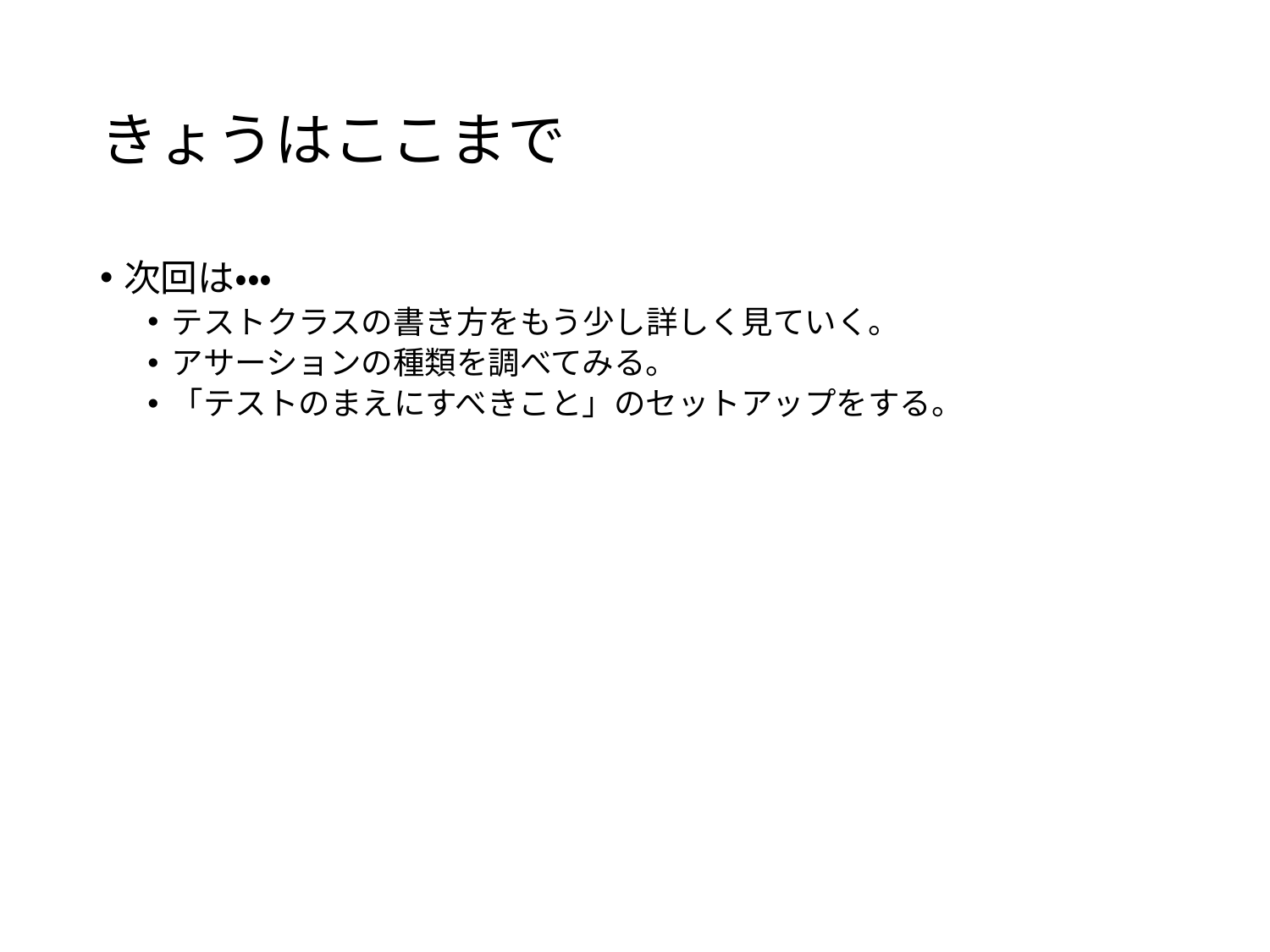

# きょうはここまで
次回は・・・
テストクラスの書き方をもう少し詳しく見ていく。
アサーションの種類を調べてみる。
「テストのまえにすべきこと」のセットアップをする。